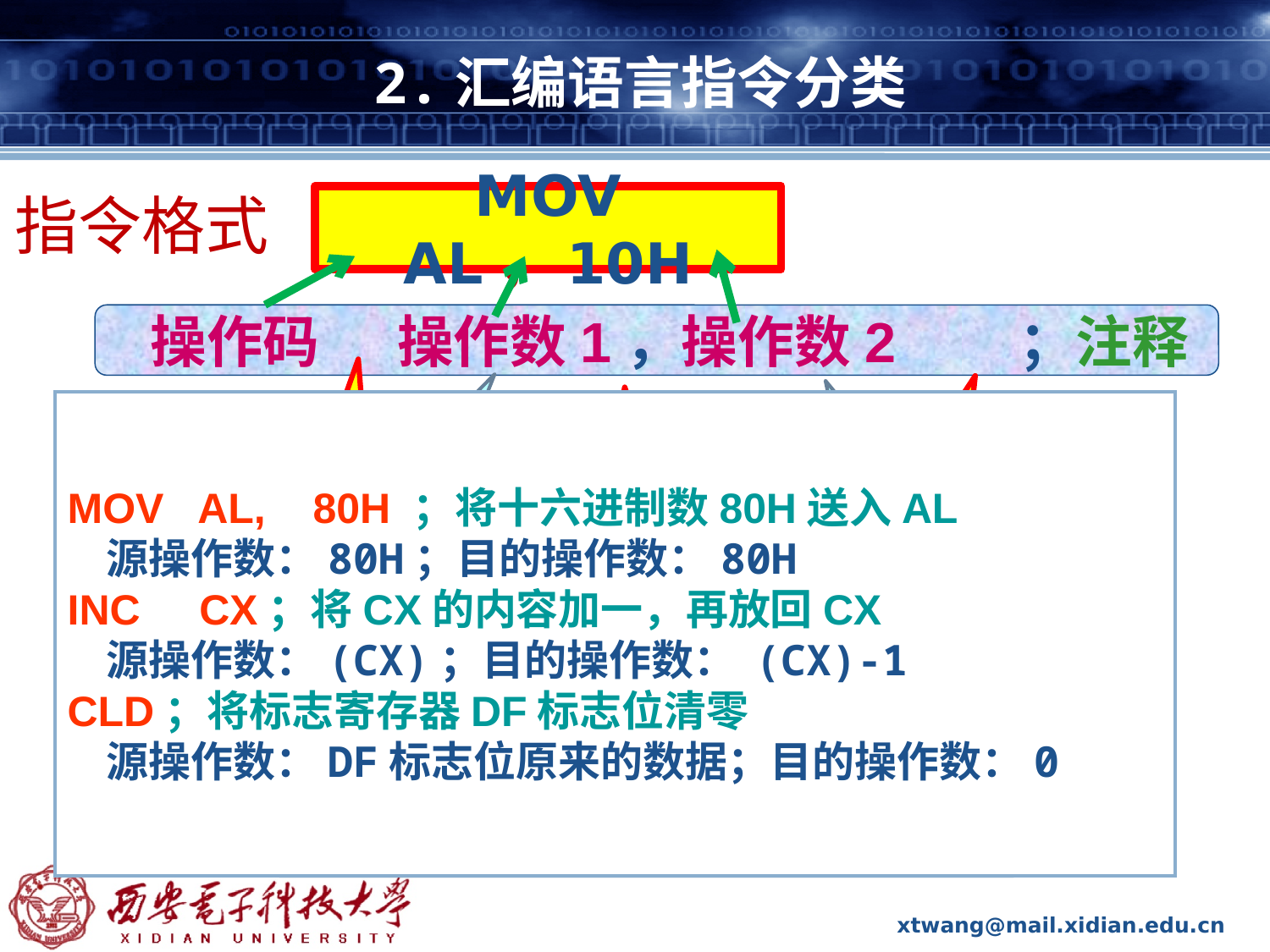

# 2.汇编语言指令分类
指令格式
MOV AL，10H
  操作码      操作数1，操作数2       ；注释

MOV   AL,    80H ；将十六进制数80H送入AL
   源操作数：80H；目的操作数：80H
INC     CX；将CX的内容加一，再放回CX
   源操作数：(CX)；目的操作数： (CX)-1
CLD；将标志寄存器DF标志位清零
   源操作数：DF标志位原来的数据；目的操作数：0

指令中的操作数：
可以是一个具体的数值（立即数）
可以是存放数据的寄存器
或指明数据在主存位置的存储器地址
分号
空格
逗号
目的作数（DST）
源操作数（SRC）

目的操作数不仅知名被操作对象，
还默认为是存放操作结果的地方